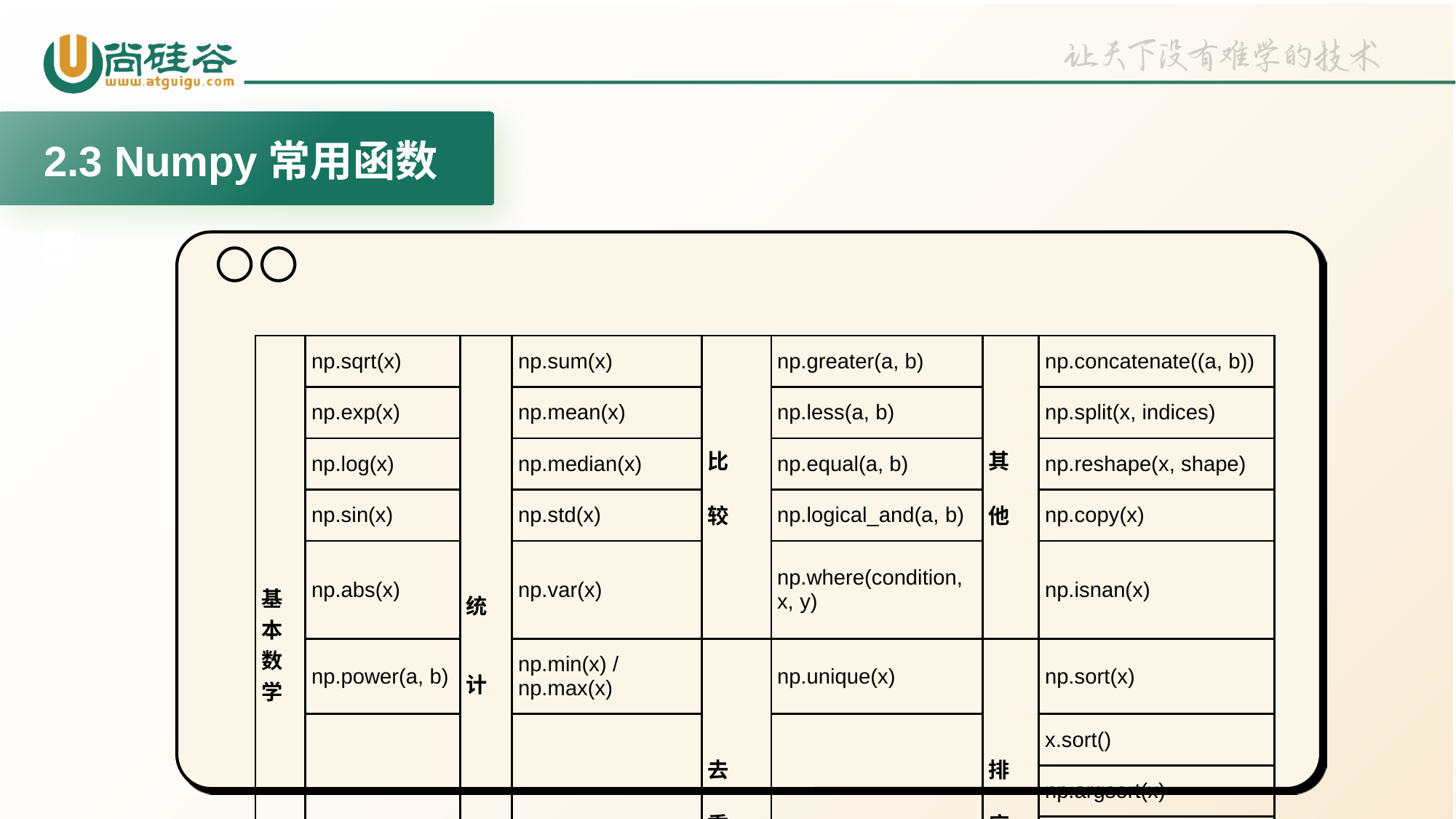

2.3 Numpy常用函数

| 基本数学 | np.sqrt(x) | 统 计 | np.sum(x) | 比 较 | np.greater(a, b) | 其 他 | np.concatenate((a, b)) |
| --- | --- | --- | --- | --- | --- | --- | --- |
|  | np.exp(x) |  | np.mean(x) |  | np.less(a, b) |  | np.split(x, indices) |
|  | np.log(x) |  | np.median(x) |  | np.equal(a, b) |  | np.reshape(x, shape) |
|  | np.sin(x) |  | np.std(x) |  | np.logical\_and(a, b) |  | np.copy(x) |
|  | np.abs(x) |  | np.var(x) |  | np.where(condition, x, y) |  | np.isnan(x) |
|  | np.power(a, b) |  | np.min(x) / np.max(x) | 去 重 | np.unique(x) | 排 序 | np.sort(x) |
|  | np.round(x, n) |  | np.percentile(x, q) |  | np.in1d(a, b) |  | x.sort() |
|  |  |  |  |  |  |  | np.argsort(x) |
|  |  |  |  |  |  |  | np.lexsort(keys) |